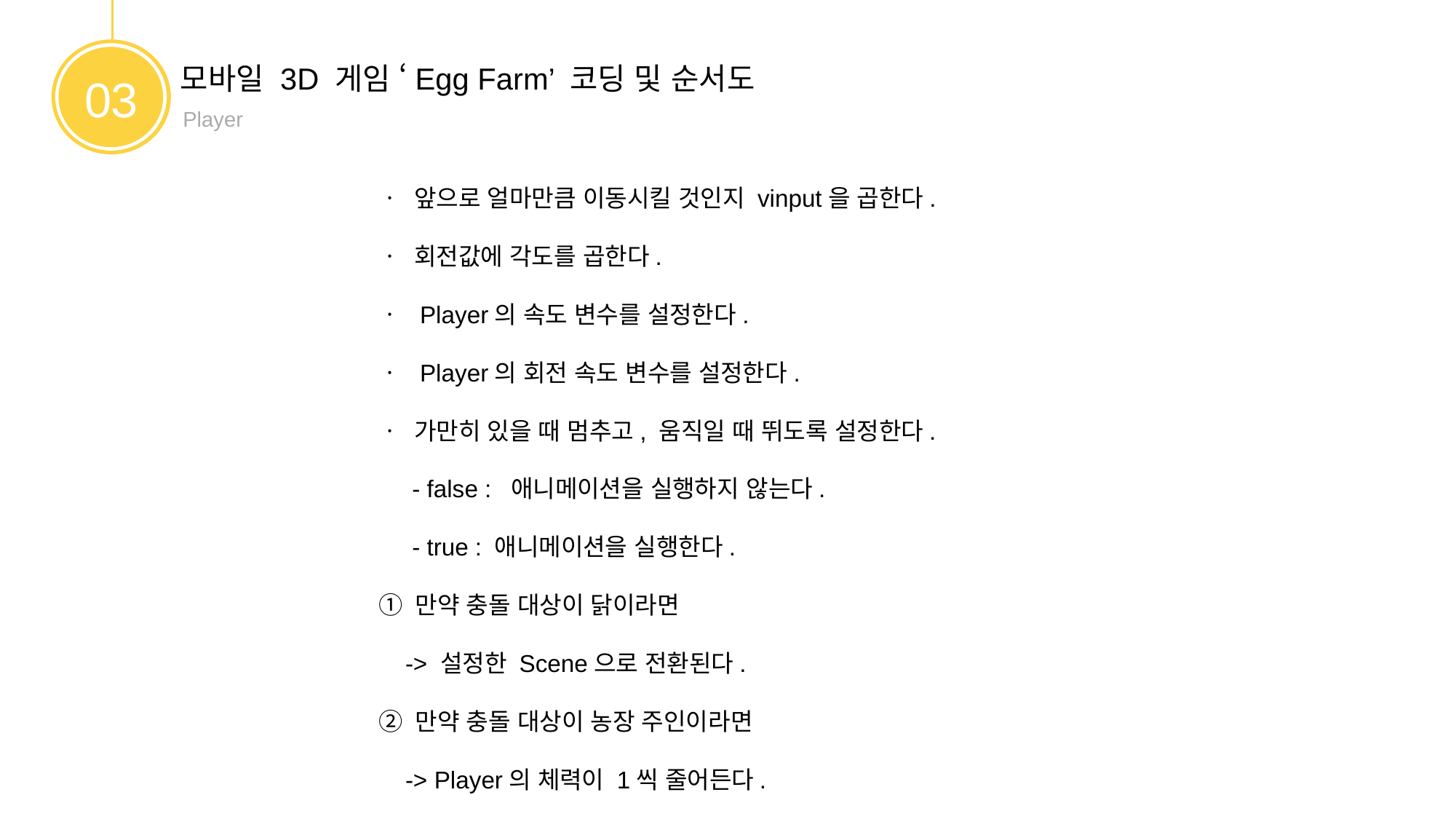

모바일 3D 게임 ‘Egg Farm’ 코딩 및 순서도
03
Player
ㆍ  앞으로 얼마만큼 이동시킬 것인지 vinput을 곱한다.
ㆍ  회전값에 각도를 곱한다.
ㆍ  Player의 속도 변수를 설정한다.
ㆍ  Player의 회전 속도 변수를 설정한다.
ㆍ  가만히 있을 때 멈추고, 움직일 때 뛰도록 설정한다.
     - false :  애니메이션을 실행하지 않는다.
     - true : 애니메이션을 실행한다.
① 만약 충돌 대상이 닭이라면
    -> 설정한 Scene으로 전환된다.
② 만약 충돌 대상이 농장 주인이라면
    -> Player의 체력이 1씩 줄어든다.